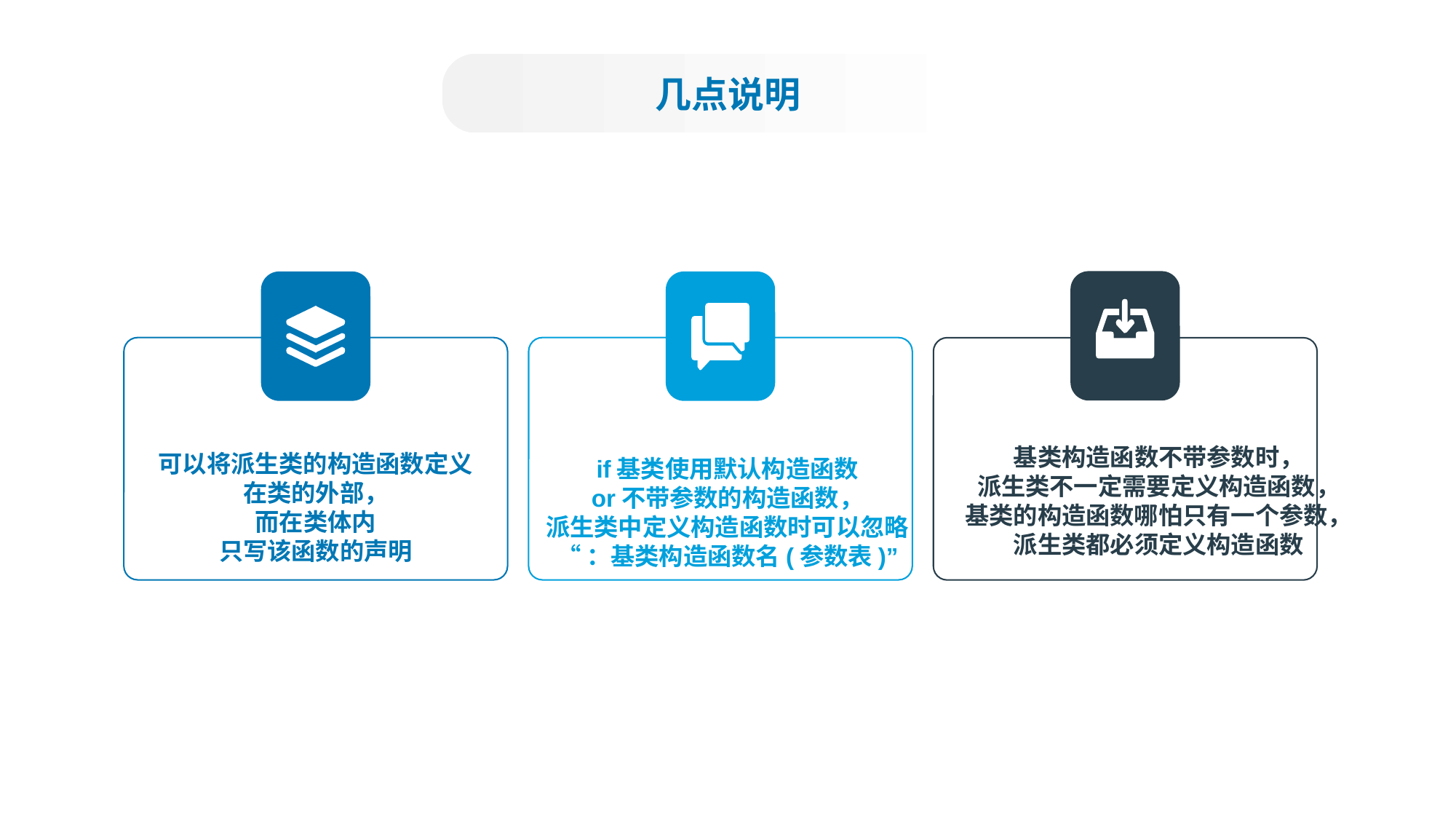

几点说明

基类构造函数不带参数时，
派生类不一定需要定义构造函数，
基类的构造函数哪怕只有一个参数，
派生类都必须定义构造函数

if基类使用默认构造函数
or不带参数的构造函数，
派生类中定义构造函数时可以忽略
“：基类构造函数名(参数表)”

可以将派生类的构造函数定义
在类的外部，
而在类体内
只写该函数的声明